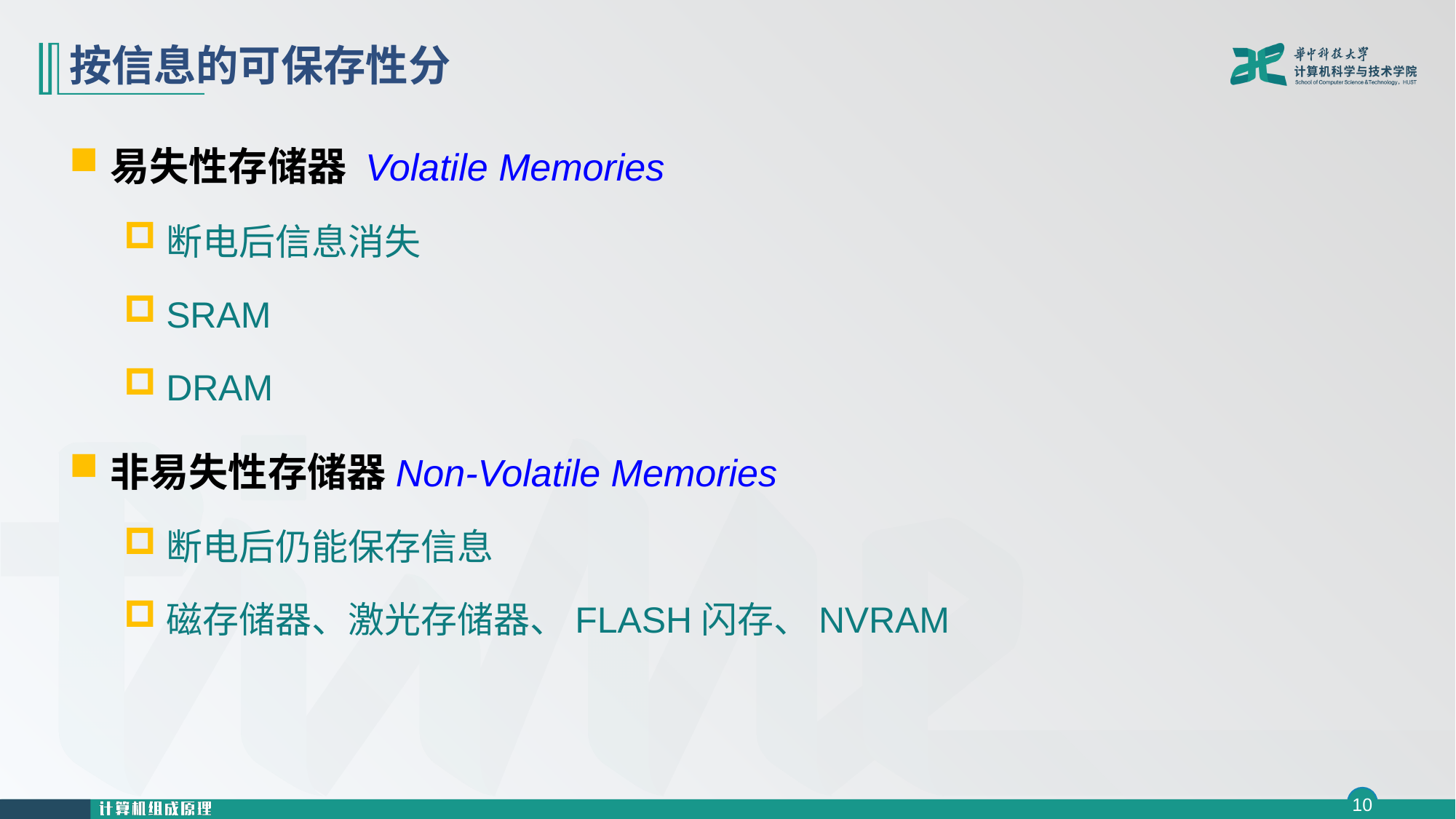

# 按信息的可保存性分
易失性存储器 Volatile Memories
断电后信息消失
SRAM
DRAM
非易失性存储器Non-Volatile Memories
断电后仍能保存信息
磁存储器、激光存储器、FLASH闪存、NVRAM